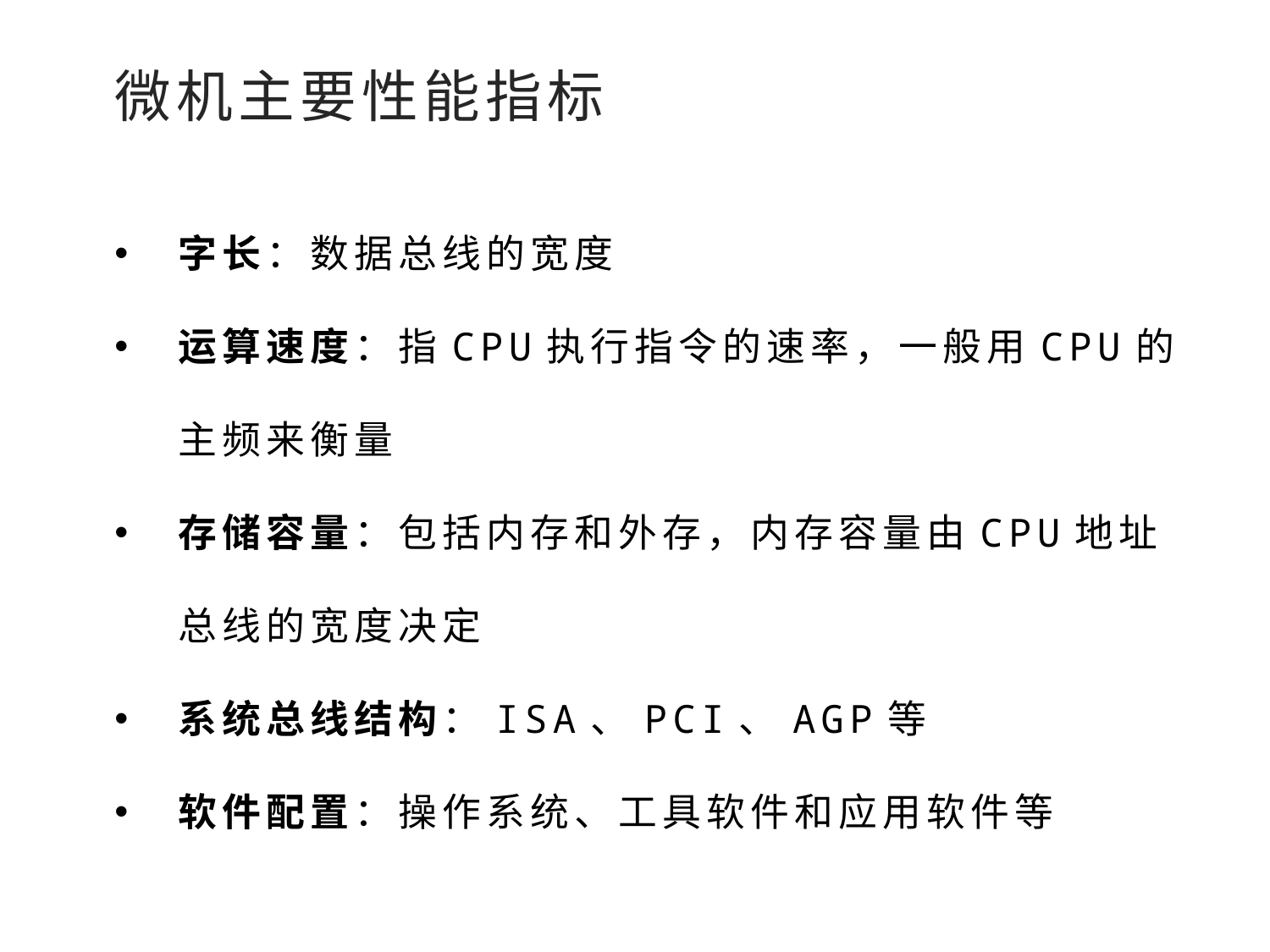

微机主要性能指标
字长：数据总线的宽度
运算速度：指CPU执行指令的速率，一般用CPU的主频来衡量
存储容量：包括内存和外存，内存容量由CPU地址总线的宽度决定
系统总线结构：ISA、PCI、AGP等
软件配置：操作系统、工具软件和应用软件等